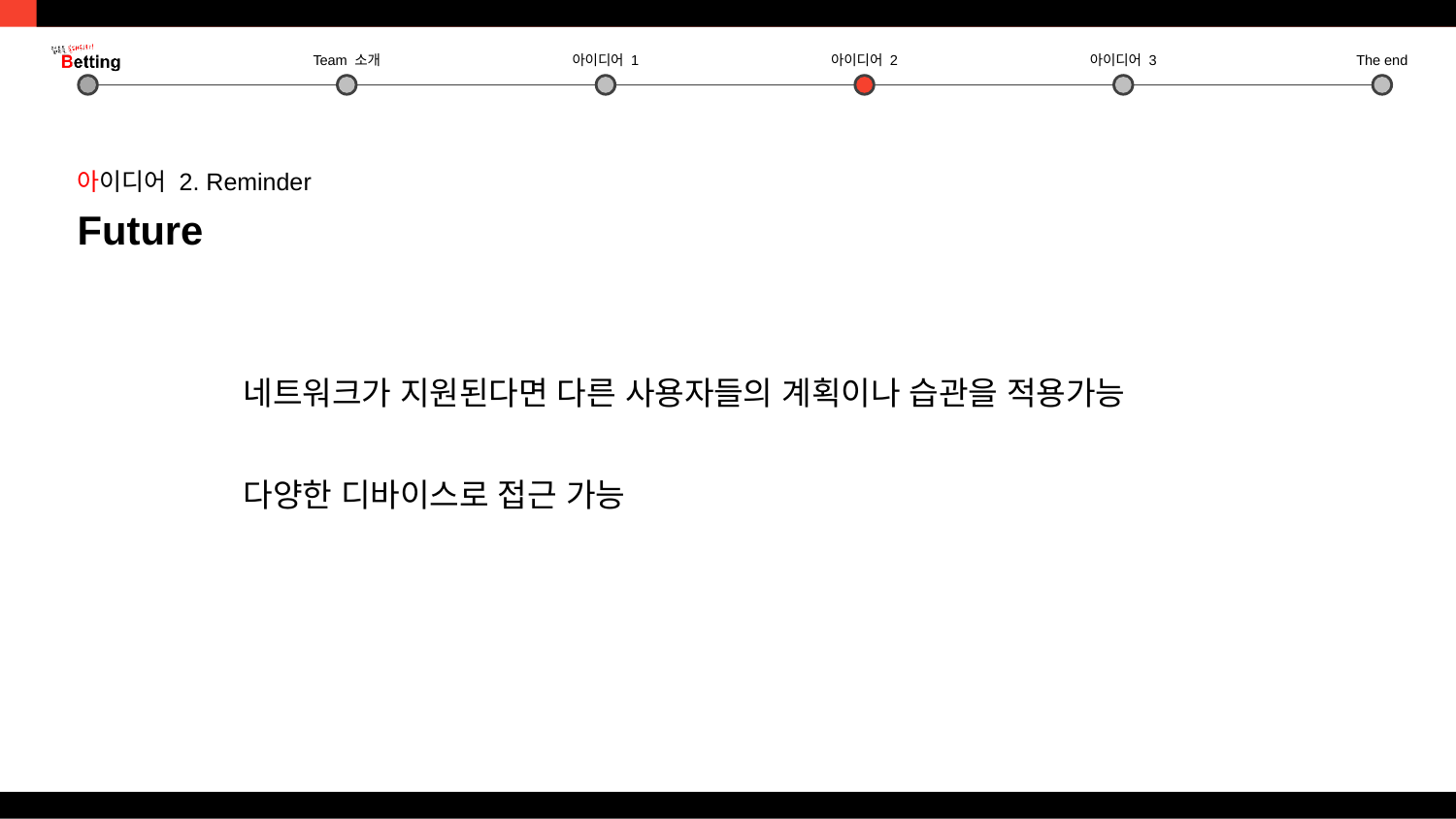

아이디어 2. Reminder
Future
네트워크가 지원된다면 다른 사용자들의 계획이나 습관을 적용가능
다양한 디바이스로 접근 가능